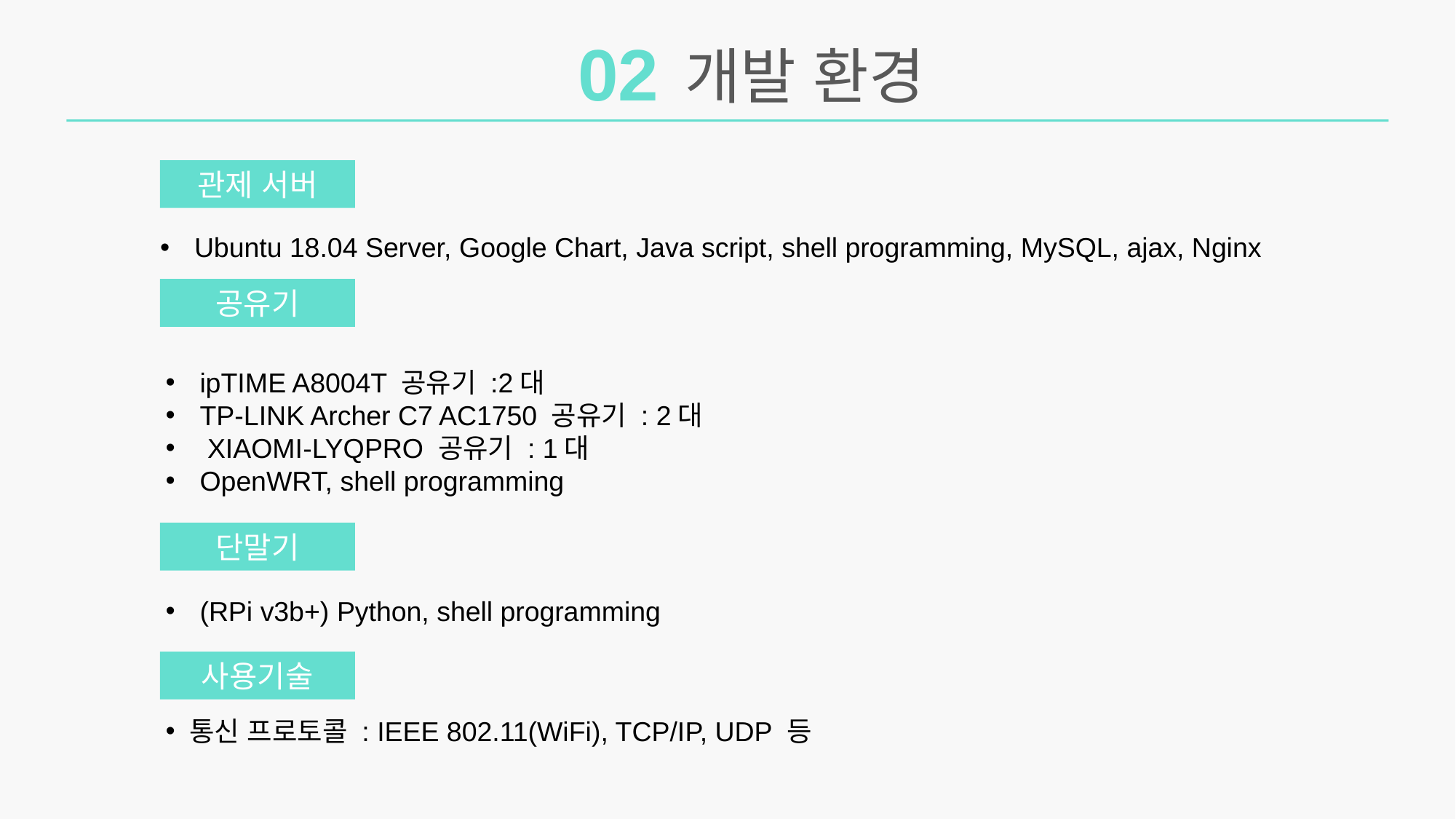

02
개발 환경

관제 서버
Ubuntu 18.04 Server, Google Chart, Java script, shell programming, MySQL, ajax, Nginx

공유기

ipTIME A8004T 공유기 :2대
TP-LINK Archer C7 AC1750 공유기 : 2대
 XIAOMI-LYQPRO 공유기 : 1대
OpenWRT, shell programming

단말기
(RPi v3b+) Python, shell programming
사용기술
 통신 프로토콜 : IEEE 802.11(WiFi), TCP/IP, UDP 등